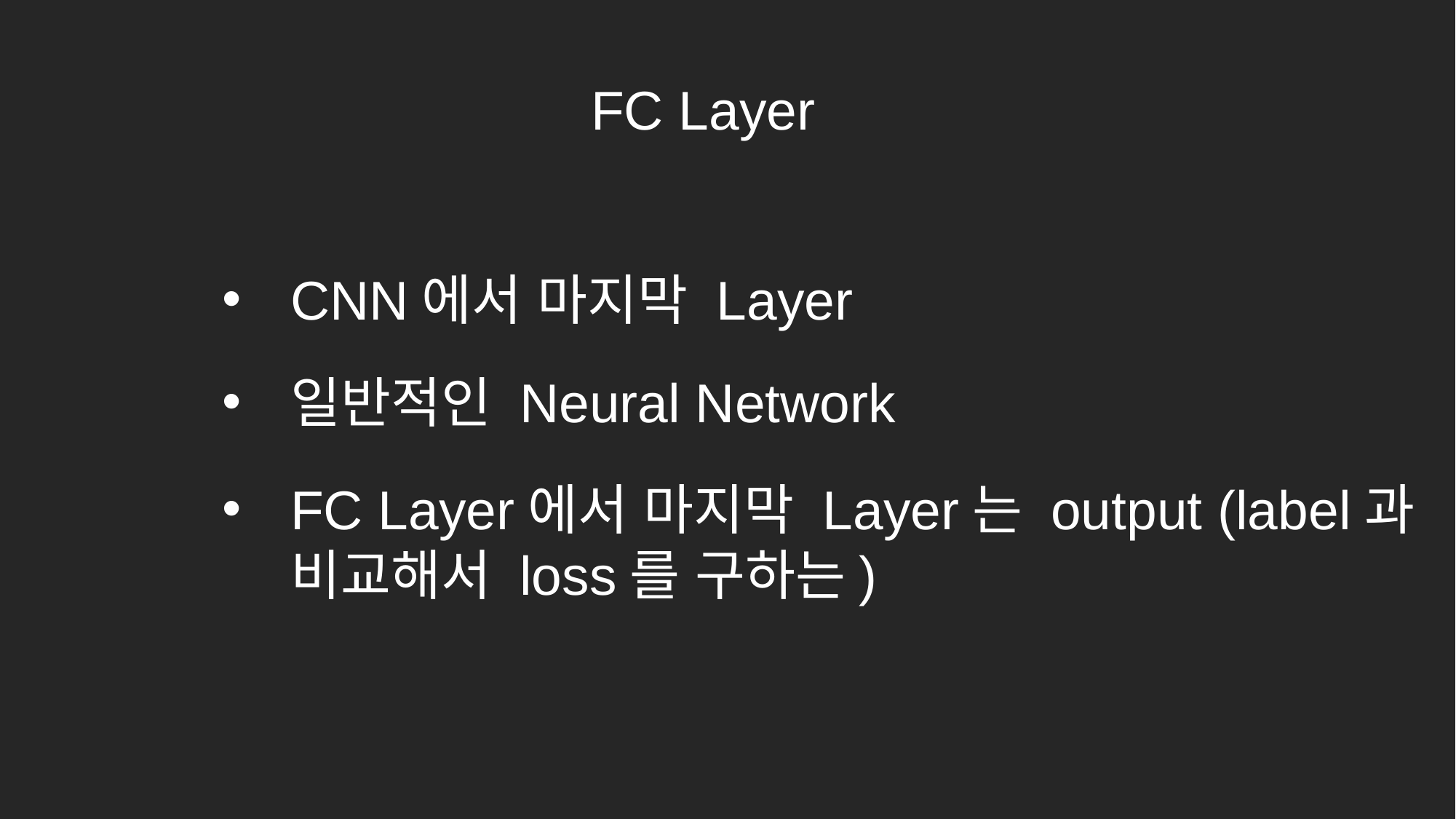

FC Layer
CNN에서 마지막 Layer
일반적인 Neural Network
FC Layer에서 마지막 Layer는 output (label과 비교해서 loss를 구하는)